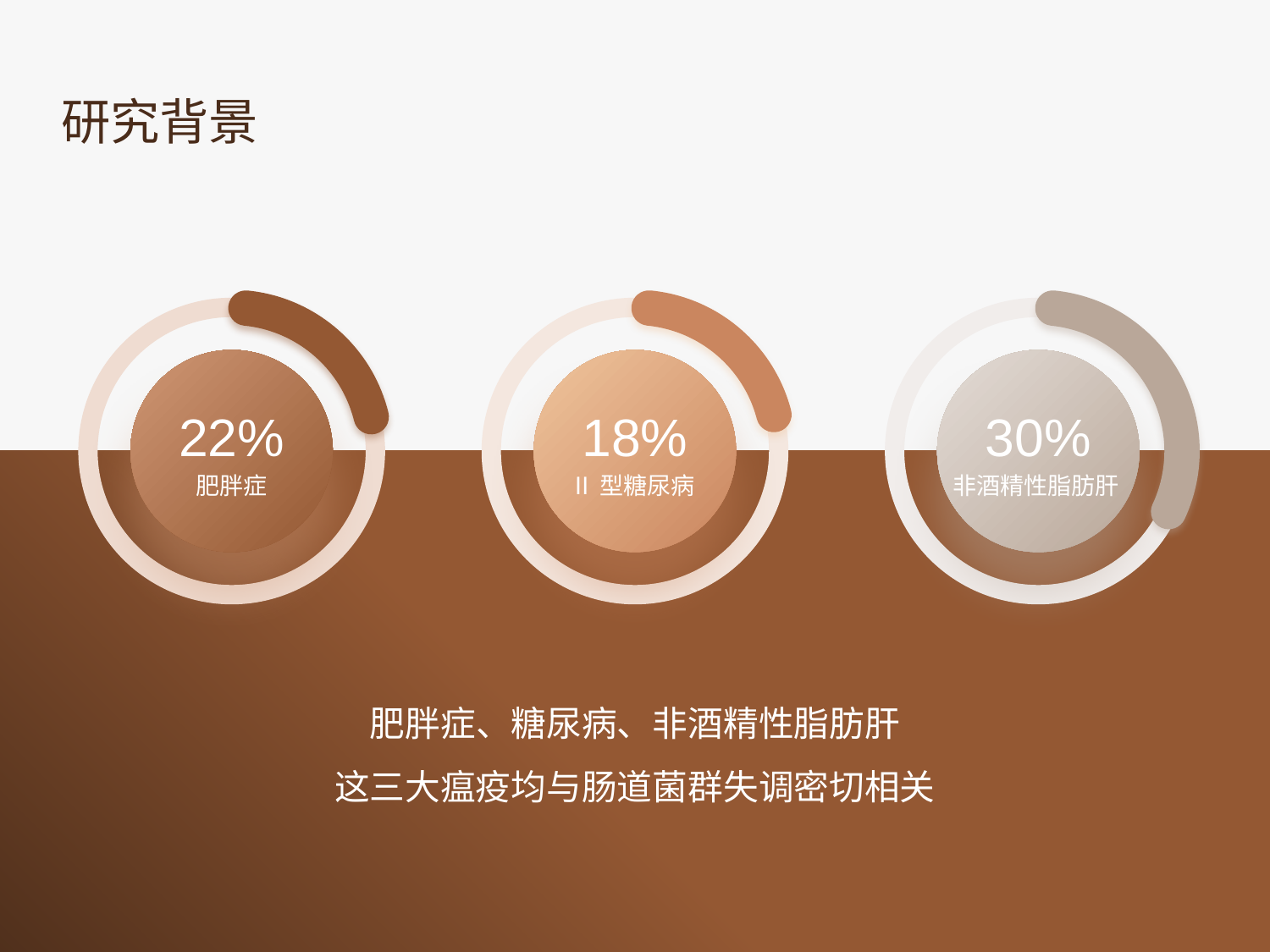

研究背景

22%
18%
30%

肥胖症
Ⅱ型糖尿病
非酒精性脂肪肝
肥胖症、糖尿病、非酒精性脂肪肝
这三大瘟疫均与肠道菌群失调密切相关